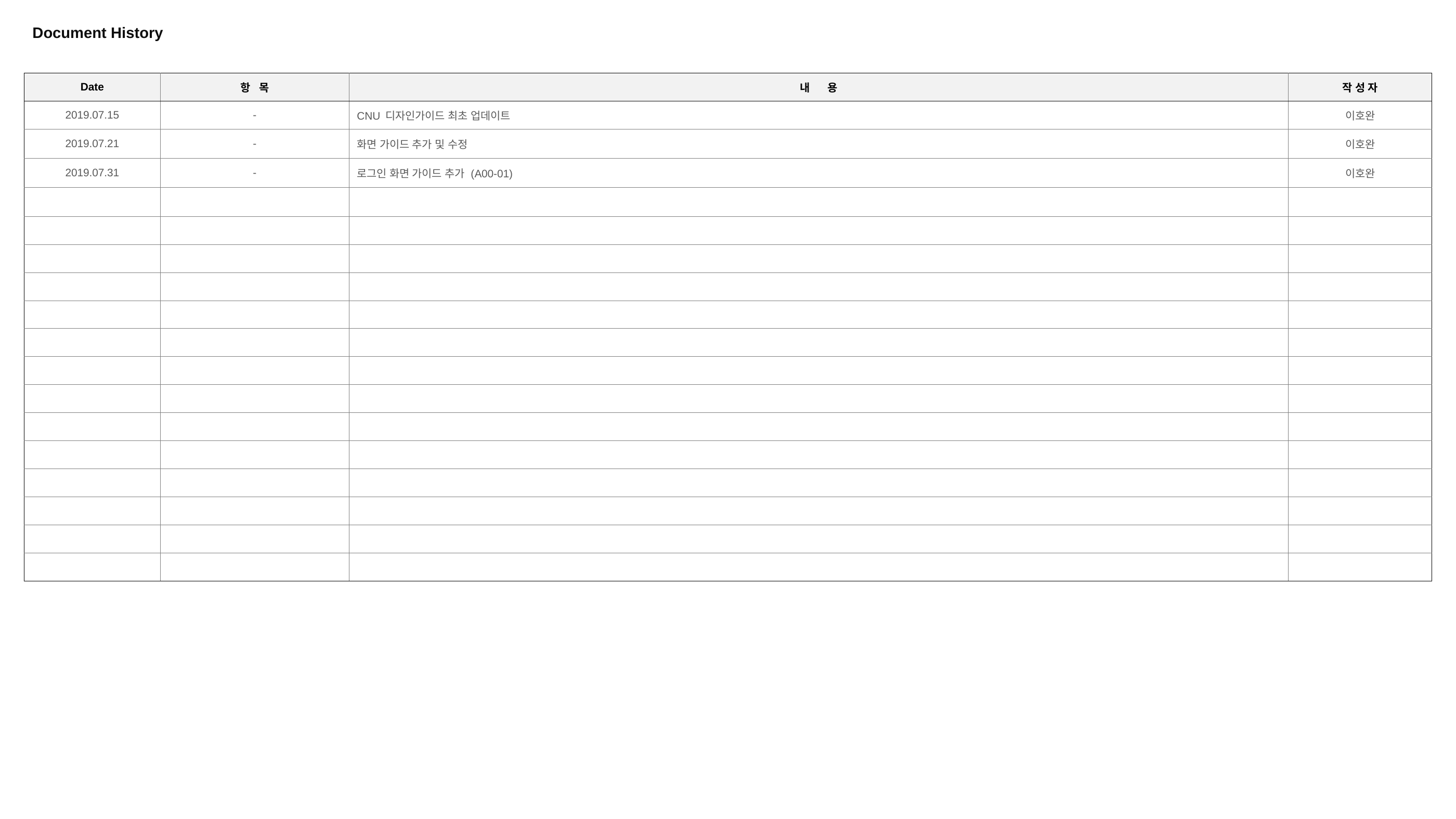

Document History
| Date | 항 목 | 내 용 | 작 성 자 |
| --- | --- | --- | --- |
| 2019.07.15 | - | CNU 디자인가이드 최초 업데이트 | 이호완 |
| 2019.07.21 | - | 화면 가이드 추가 및 수정 | 이호완 |
| 2019.07.31 | - | 로그인 화면 가이드 추가 (A00-01) | 이호완 |
|  |  |  |  |
|  |  |  |  |
|  |  |  |  |
|  |  |  |  |
|  |  |  |  |
|  |  |  |  |
|  |  |  |  |
|  |  |  |  |
|  |  |  |  |
|  |  |  |  |
|  |  |  |  |
|  |  |  |  |
|  |  |  |  |
|  |  |  |  |